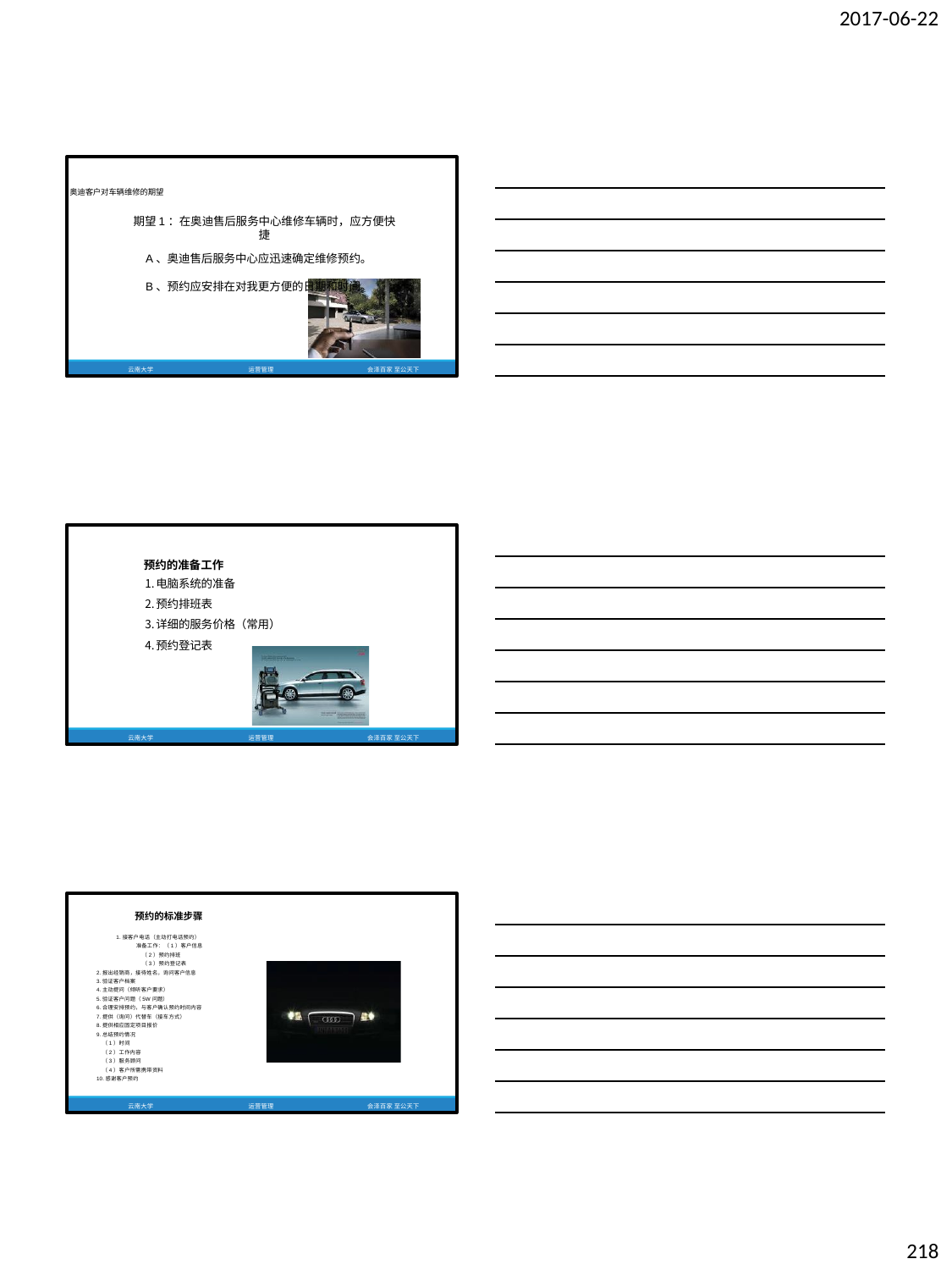

2017-06-22

奥迪客户对车辆维修的期望

期望1：在奥迪售后服务中心维修车辆时，应方便快捷

A、奥迪售后服务中心应迅速确定维修预约。

B、预约应安排在对我更方便的日期和时间。

云南大学
运营管理
会泽百家 至公天下

预约的准备工作
电脑系统的准备
预约排班表
详细的服务价格（常用）
预约登记表

云南大学
运营管理
会泽百家 至公天下

预约的标准步骤

1.接客户电话（主动打电话预约） 准备工作：（1）客户信息
（2）预约排班
（3）预约登记表
2.报出经销商，接待姓名，询问客户信息
3.验证客户档案
4.主动提问（倾听客户要求）
5.验证客户问题（5W问题）
6.合理安排预约，与客户确认预约时间内容
7.提供（询问）代替车（接车方式）
8.提供相应固定项目报价
9.总结预约情况
（1）时间
（2）工作内容
（3）服务顾问
（4）客户所需携带资料
10.感谢客户预约

云南大学
运营管理
会泽百家 至公天下

218